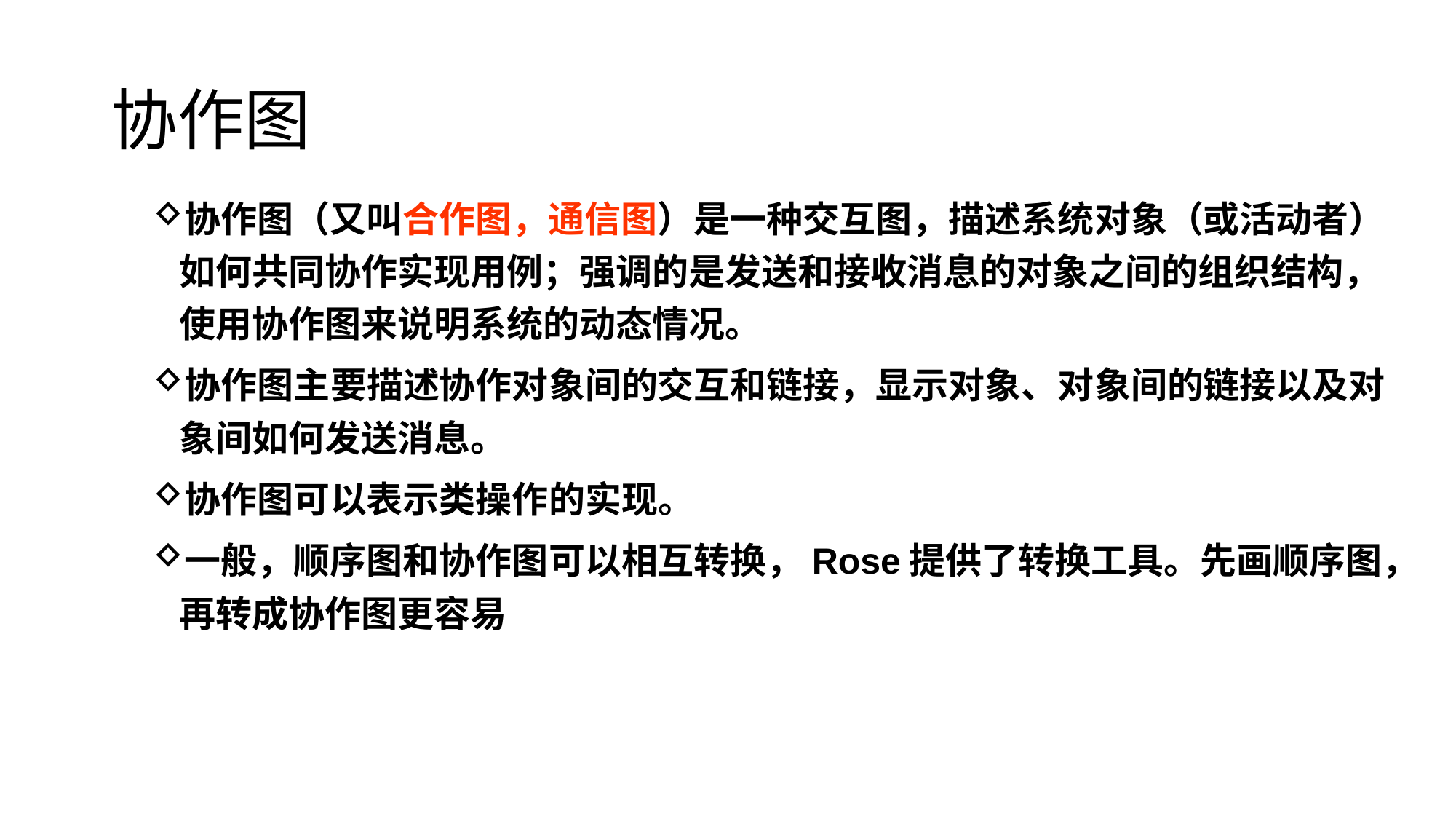

# 协作图
协作图（又叫合作图，通信图）是一种交互图，描述系统对象（或活动者）如何共同协作实现用例；强调的是发送和接收消息的对象之间的组织结构，使用协作图来说明系统的动态情况。
协作图主要描述协作对象间的交互和链接，显示对象、对象间的链接以及对象间如何发送消息。
协作图可以表示类操作的实现。
一般，顺序图和协作图可以相互转换，Rose提供了转换工具。先画顺序图，再转成协作图更容易